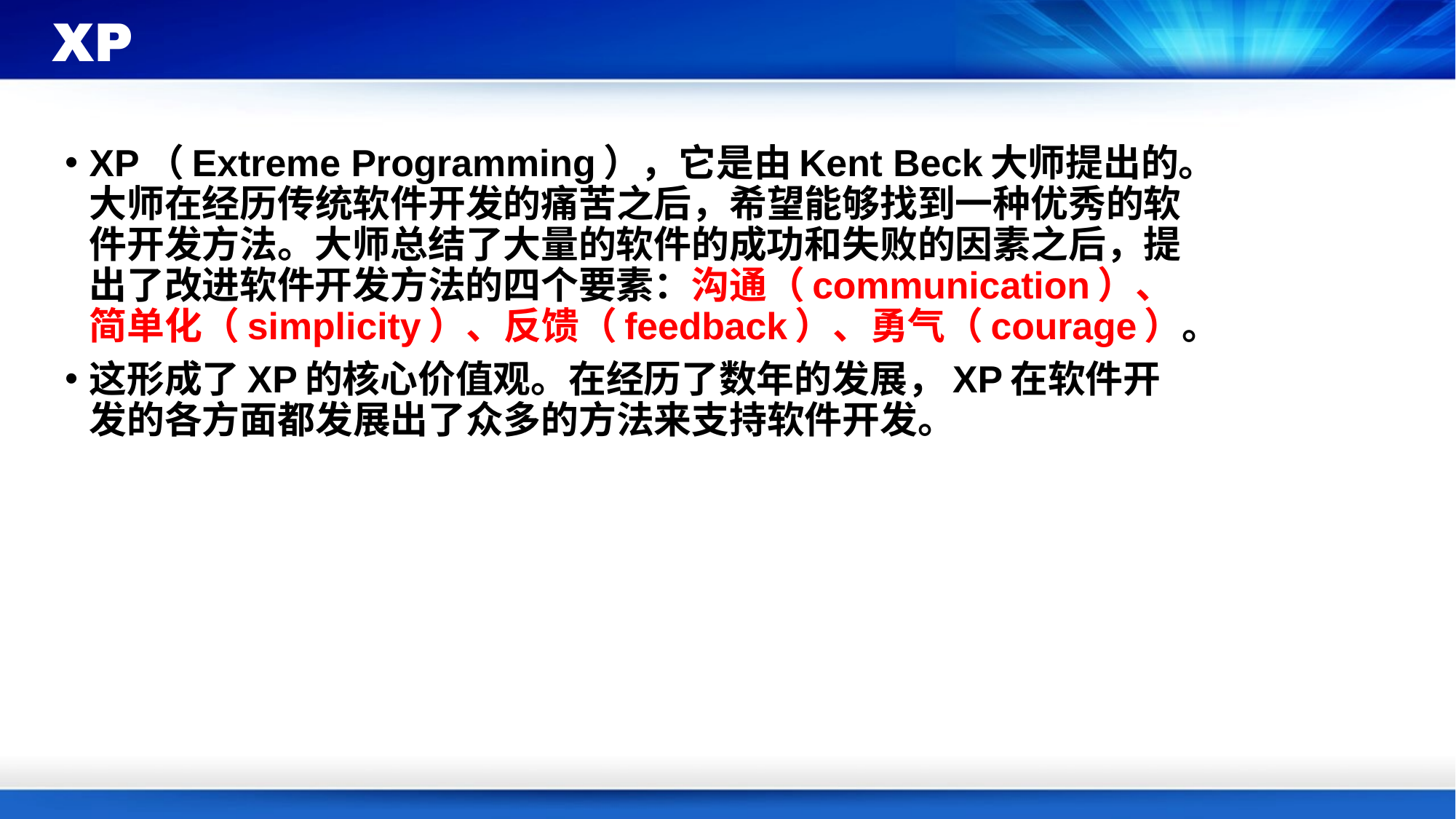

# XP
XP（Extreme Programming），它是由Kent Beck大师提出的。大师在经历传统软件开发的痛苦之后，希望能够找到一种优秀的软件开发方法。大师总结了大量的软件的成功和失败的因素之后，提出了改进软件开发方法的四个要素：沟通（communication）、简单化（simplicity）、反馈（feedback）、勇气（courage）。
这形成了XP的核心价值观。在经历了数年的发展，XP在软件开发的各方面都发展出了众多的方法来支持软件开发。